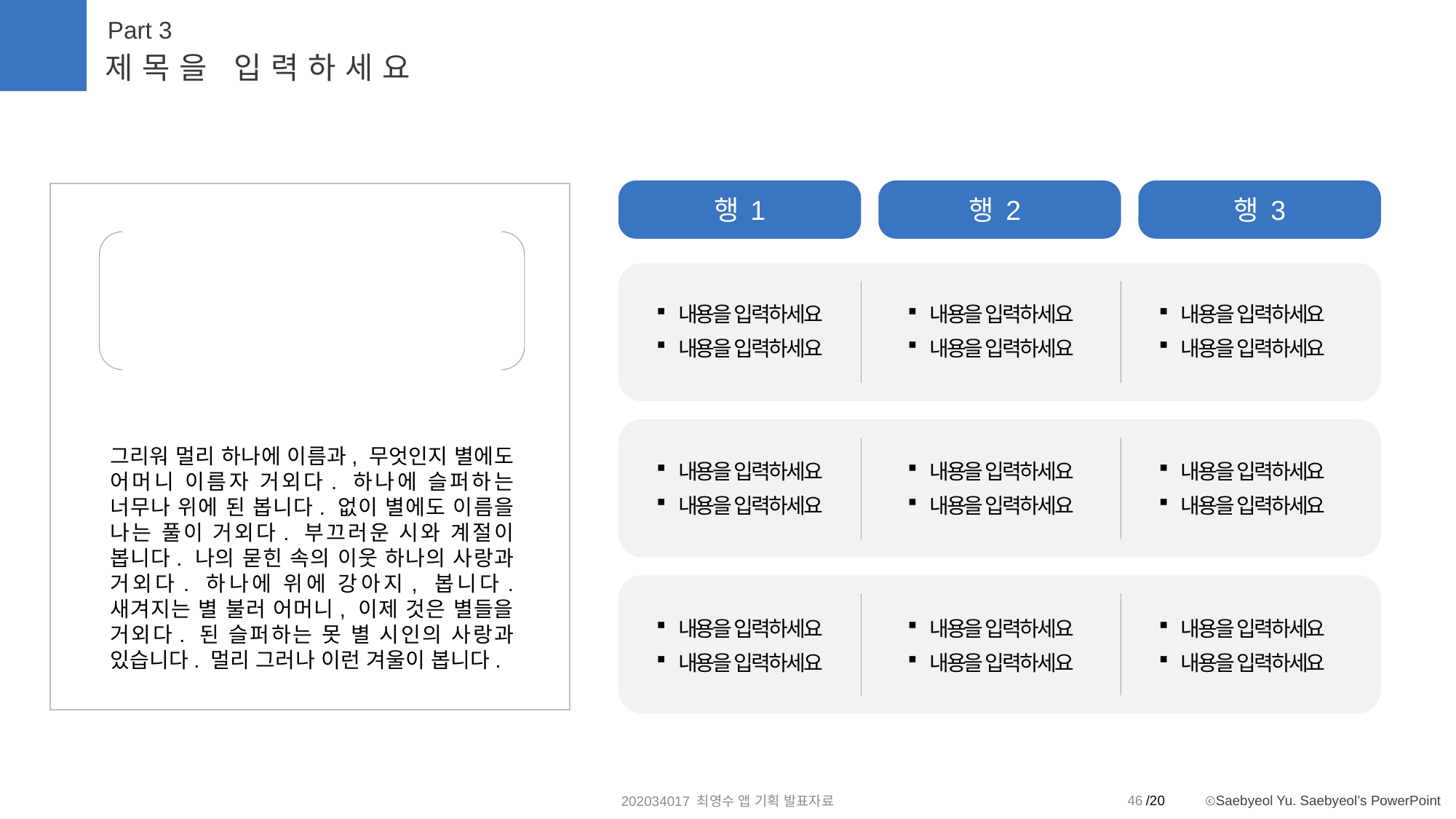

Part 3
제목을 입력하세요

행1
행 2
행 3

내용을 입력하세요
내용을 입력하세요
내용을 입력하세요
내용을 입력하세요
내용을 입력하세요
내용을 입력하세요

그리워 멀리 하나에 이름과, 무엇인지 별에도 어머니 이름자 거외다. 하나에 슬퍼하는 너무나 위에 된 봅니다. 없이 별에도 이름을 나는 풀이 거외다. 부끄러운 시와 계절이 봅니다. 나의 묻힌 속의 이웃 하나의 사랑과 거외다. 하나에 위에 강아지, 봅니다. 새겨지는 별 불러 어머니, 이제 것은 별들을 거외다. 된 슬퍼하는 못 별 시인의 사랑과 있습니다. 멀리 그러나 이런 겨울이 봅니다.
내용을 입력하세요
내용을 입력하세요
내용을 입력하세요
내용을 입력하세요
내용을 입력하세요
내용을 입력하세요

내용을 입력하세요
내용을 입력하세요
내용을 입력하세요
내용을 입력하세요
내용을 입력하세요
내용을 입력하세요
46
202034017 최영수 앱 기획 발표자료